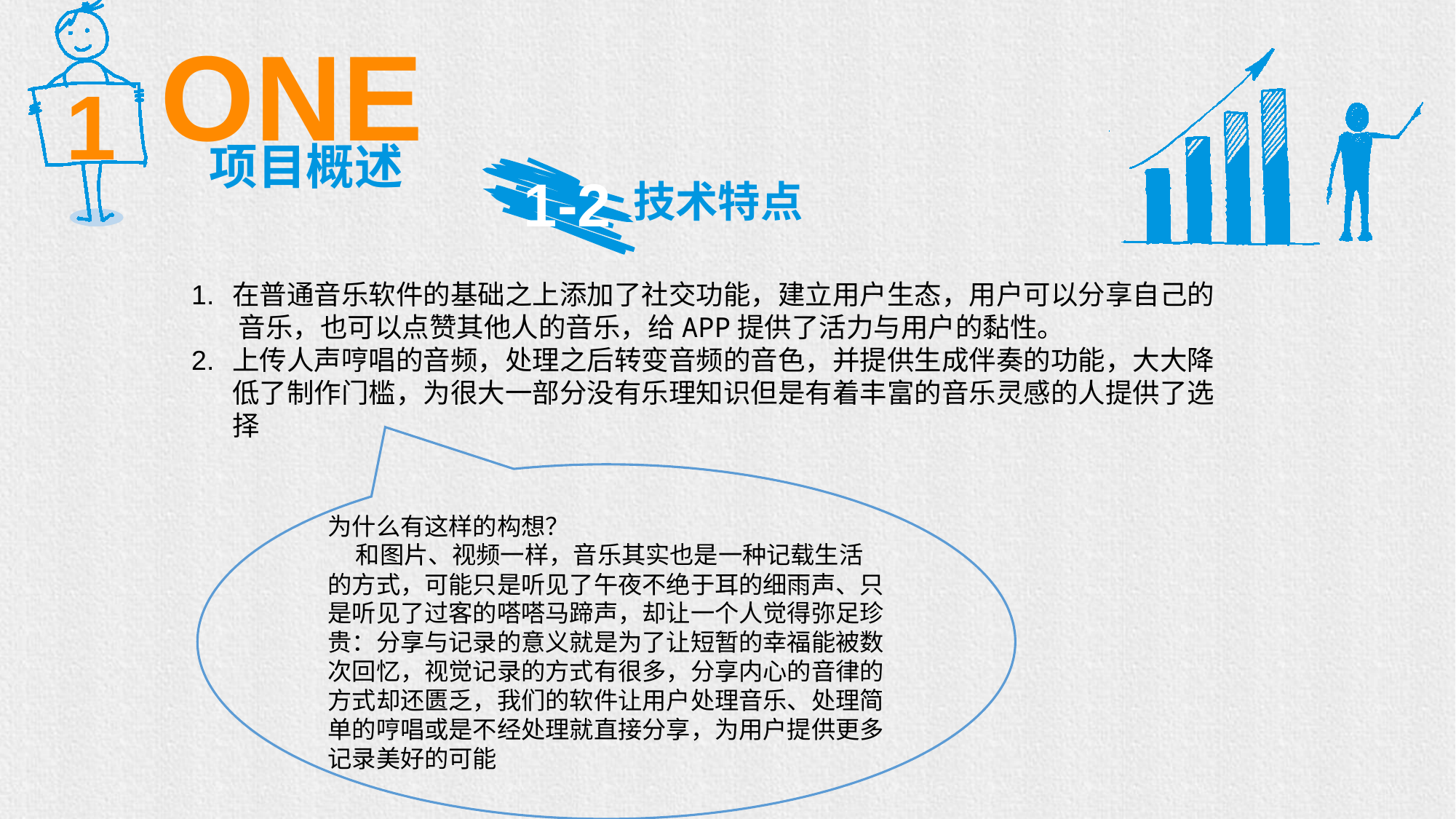

ONE

1
项目概述

1-2
技术特点

在普通音乐软件的基础之上添加了社交功能，建立用户生态，用户可以分享自己的  音乐，也可以点赞其他人的音乐，给APP提供了活力与用户的黏性。
上传人声哼唱的音频，处理之后转变音频的音色，并提供生成伴奏的功能，大大降低了制作门槛，为很大一部分没有乐理知识但是有着丰富的音乐灵感的人提供了选择

为什么有这样的构想？
    和图片、视频一样，音乐其实也是一种记载生活的方式，可能只是听见了午夜不绝于耳的细雨声、只是听见了过客的嗒嗒马蹄声，却让一个人觉得弥足珍贵：分享与记录的意义就是为了让短暂的幸福能被数次回忆，视觉记录的方式有很多，分享内心的音律的方式却还匮乏，我们的软件让用户处理音乐、处理简单的哼唱或是不经处理就直接分享，为用户提供更多记录美好的可能